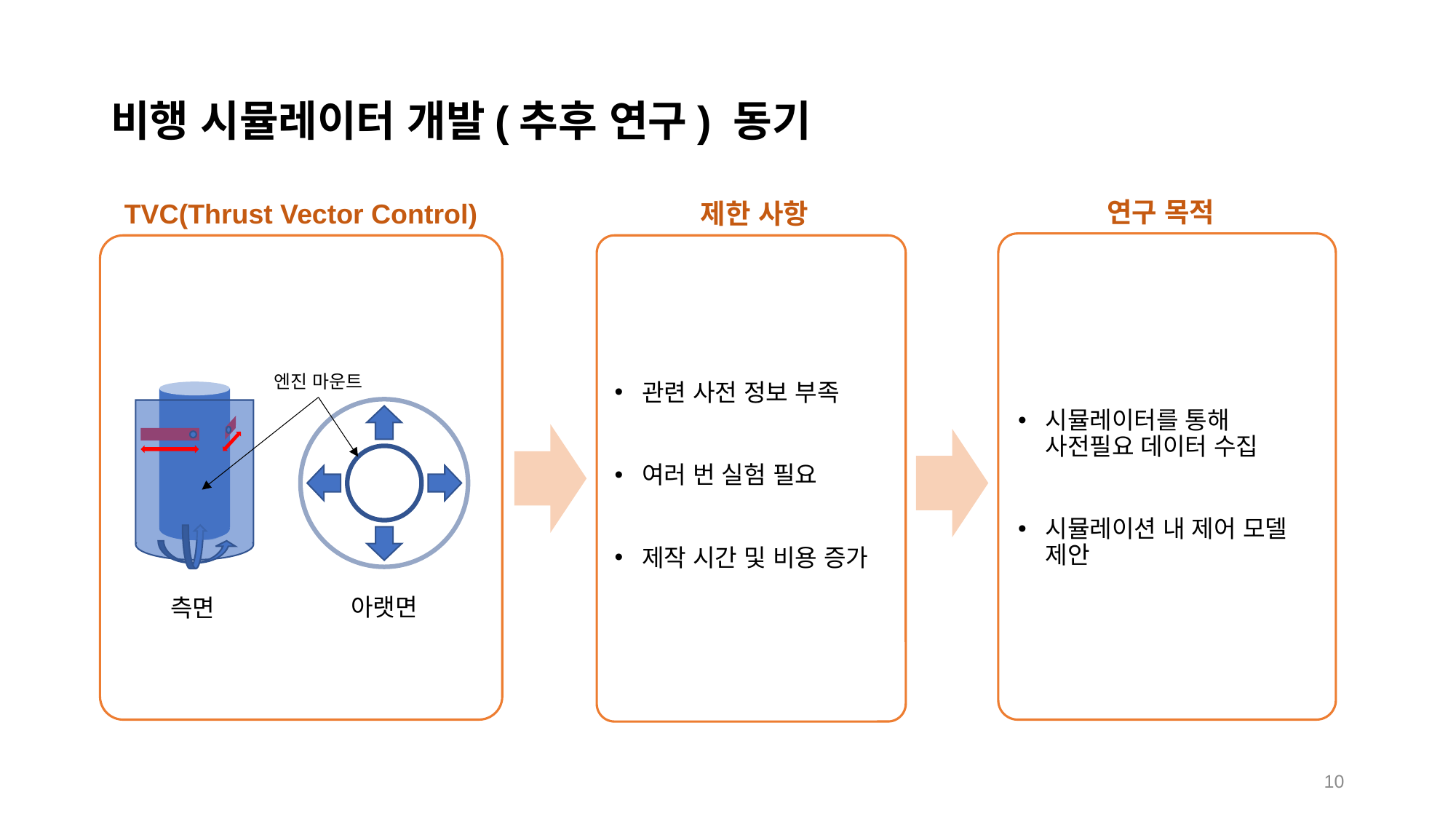

# 비행 시뮬레이터 개발(추후 연구) 동기
연구 목적
TVC(Thrust Vector Control)
제한 사항

엔진 마운트

관련 사전 정보 부족

여러 번 실험 필요

제작 시간 및 비용 증가
시뮬레이터를 통해 사전필요 데이터 수집

시뮬레이션 내 제어 모델 제안

아랫면
측면
10